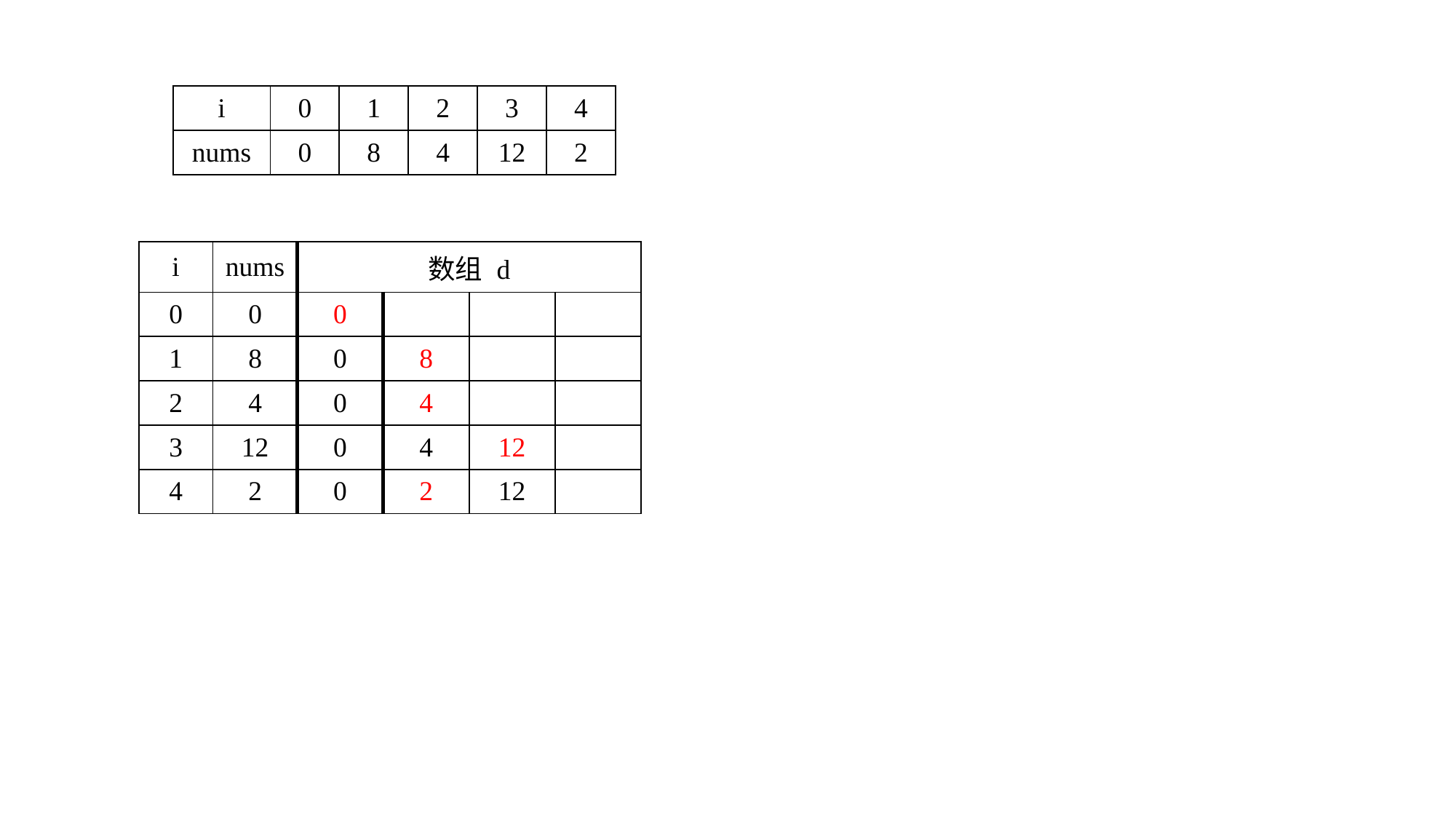

| i | 0 | 1 | 2 | 3 | 4 |
| --- | --- | --- | --- | --- | --- |
| nums | 0 | 8 | 4 | 12 | 2 |
| i | nums | 数组 d |  |  |  |
| --- | --- | --- | --- | --- | --- |
| 0 | 0 | 0 |  |  |  |
| 1 | 8 | 0 | 8 |  |  |
| 2 | 4 | 0 | 4 |  |  |
| 3 | 12 | 0 | 4 | 12 |  |
| 4 | 2 | 0 | 2 | 12 |  |